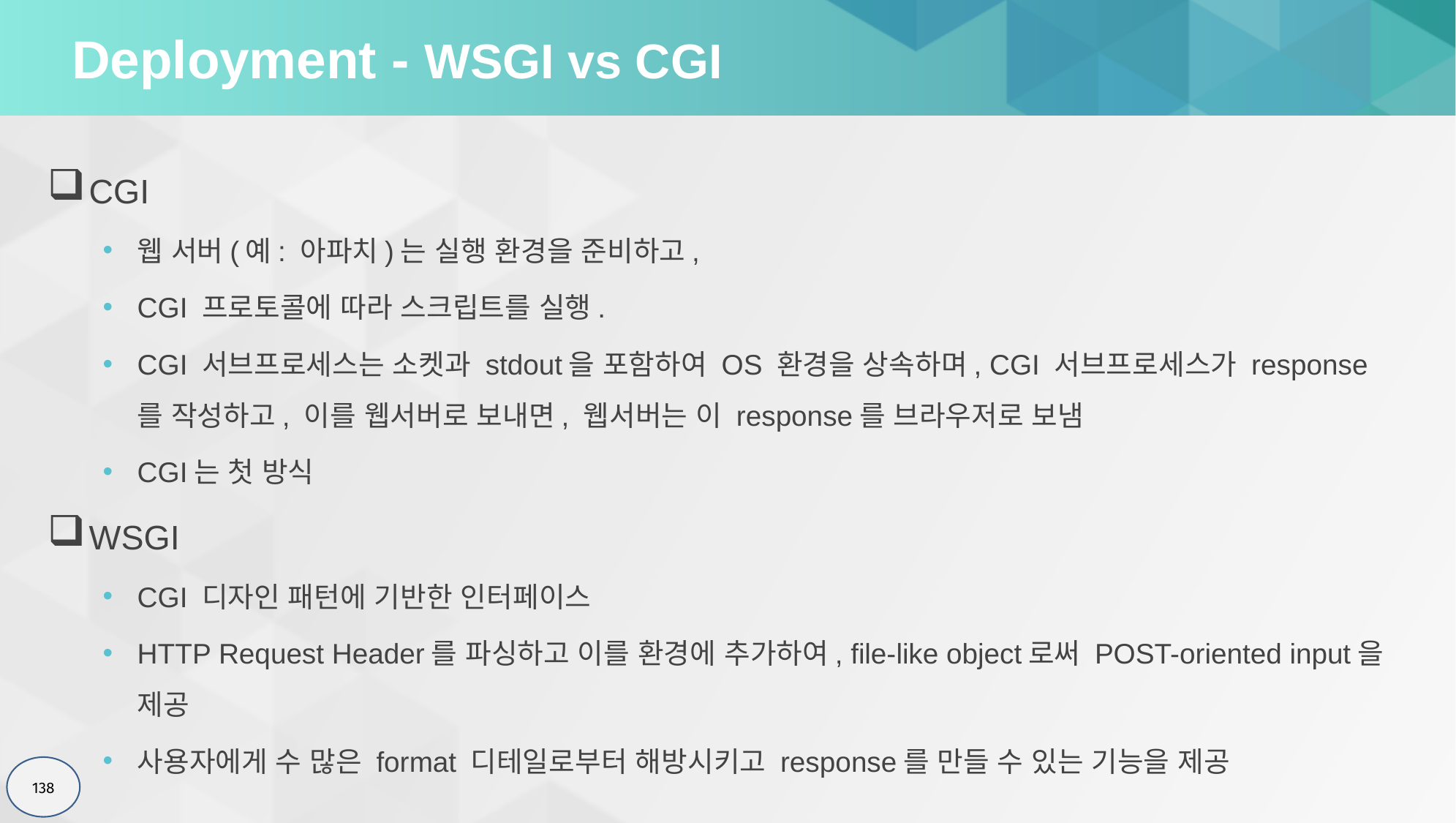

# Deployment - WSGI vs CGI
CGI
웹 서버(예: 아파치)는 실행 환경을 준비하고,
CGI 프로토콜에 따라 스크립트를 실행.
CGI 서브프로세스는 소켓과 stdout을 포함하여 OS 환경을 상속하며, CGI 서브프로세스가 response를 작성하고, 이를 웹서버로 보내면, 웹서버는 이 response를 브라우저로 보냄
CGI는 첫 방식
WSGI
CGI 디자인 패턴에 기반한 인터페이스
HTTP Request Header를 파싱하고 이를 환경에 추가하여, file-like object로써 POST-oriented input을 제공
사용자에게 수 많은 format 디테일로부터 해방시키고 response를 만들 수 있는 기능을 제공